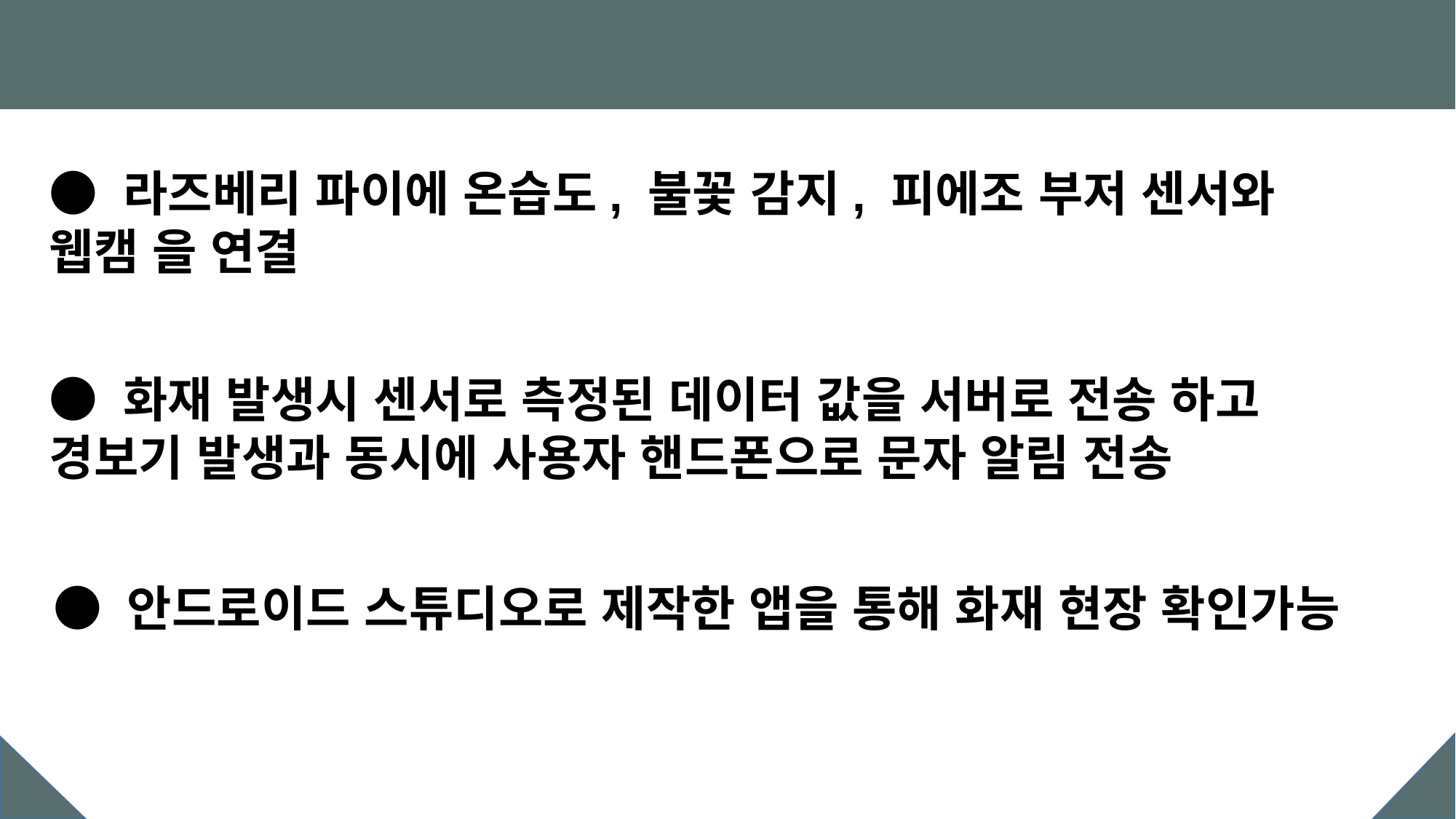

연구 목표
● 라즈베리 파이에 온습도, 불꽃 감지, 피에조 부저 센서와 웹캠 을 연결

● 화재 발생시 센서로 측정된 데이터 값을 서버로 전송 하고 경보기 발생과 동시에 사용자 핸드폰으로 문자 알림 전송

● 안드로이드 스튜디오로 제작한 앱을 통해 화재 현장 확인가능